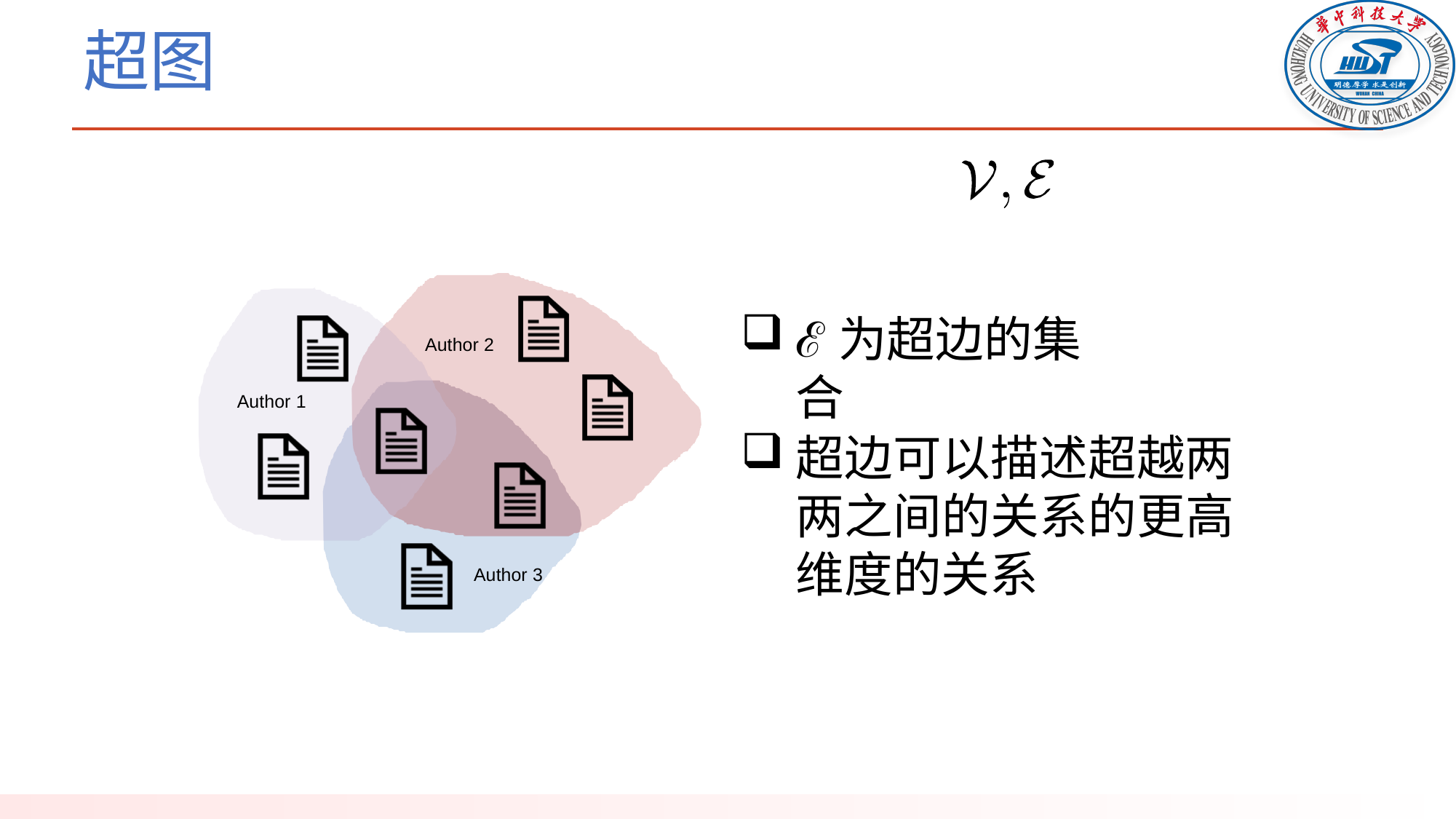

# 超图

ℰ为超边的集合

Author 2

Author 1

超边可以描述超越两两之间的关系的更高维度的关系

Author 3